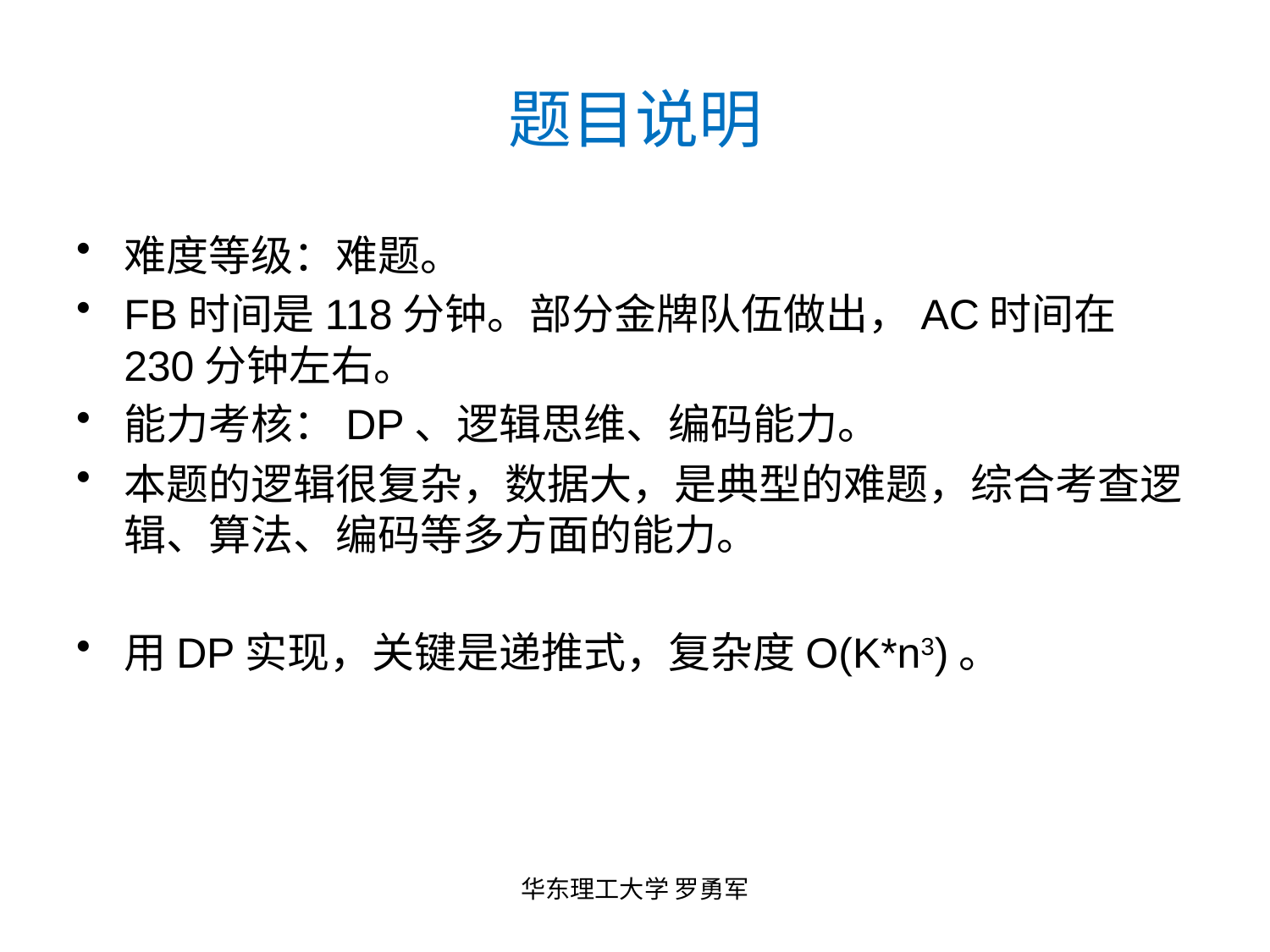

# 题目说明
难度等级：难题。
FB时间是118分钟。部分金牌队伍做出，AC时间在230分钟左右。
能力考核：DP、逻辑思维、编码能力。
本题的逻辑很复杂，数据大，是典型的难题，综合考查逻辑、算法、编码等多方面的能力。

用DP实现，关键是递推式，复杂度O(K*n3)。

华东理工大学 罗勇军